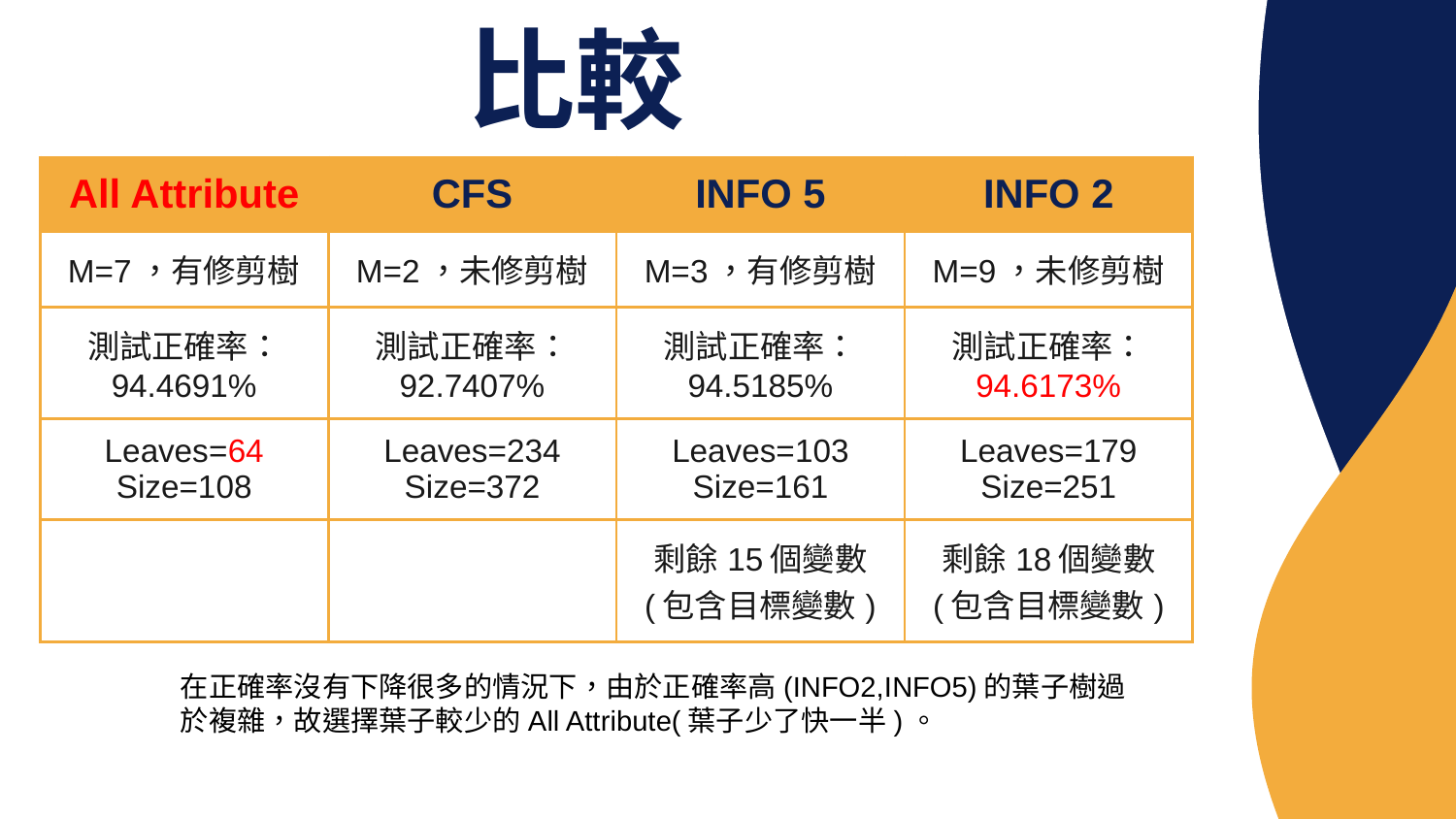

# 比較
| All Attribute | CFS | INFO 5 | INFO 2 |
| --- | --- | --- | --- |
| M=7，有修剪樹 | M=2，未修剪樹 | M=3，有修剪樹 | M=9，未修剪樹 |
| 測試正確率： 94.4691% | 測試正確率： 92.7407% | 測試正確率： 94.5185% | 測試正確率： 94.6173% |
| Leaves=64 Size=108 | Leaves=234 Size=372 | Leaves=103 Size=161 | Leaves=179 Size=251 |
|  |  | 剩餘15個變數 (包含目標變數) | 剩餘18個變數 (包含目標變數) |
在正確率沒有下降很多的情況下，由於正確率高(INFO2,INFO5)的葉子樹過於複雜，故選擇葉子較少的All Attribute(葉子少了快一半)。